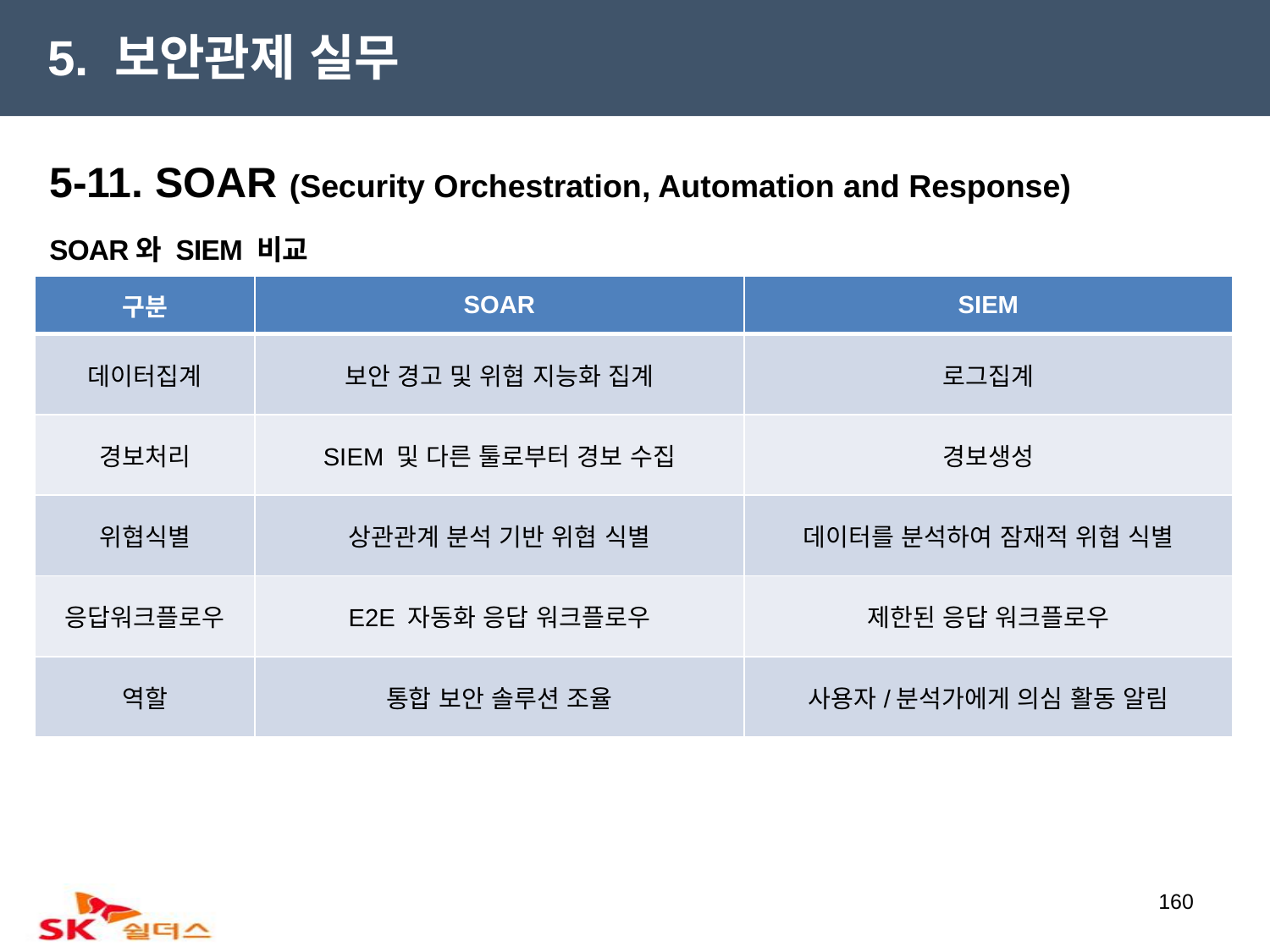

5. 보안관제 실무
5-11. SOAR (Security Orchestration, Automation and Response)
SOAR와 SIEM 비교
| 구분 | SOAR | SIEM |
| --- | --- | --- |
| 데이터집계 | 보안 경고 및 위협 지능화 집계 | 로그집계 |
| 경보처리 | SIEM 및 다른 툴로부터 경보 수집 | 경보생성 |
| 위협식별 | 상관관계 분석 기반 위협 식별 | 데이터를 분석하여 잠재적 위협 식별 |
| 응답워크플로우 | E2E 자동화 응답 워크플로우 | 제한된 응답 워크플로우 |
| 역할 | 통합 보안 솔루션 조율 | 사용자/분석가에게 의심 활동 알림 |
160